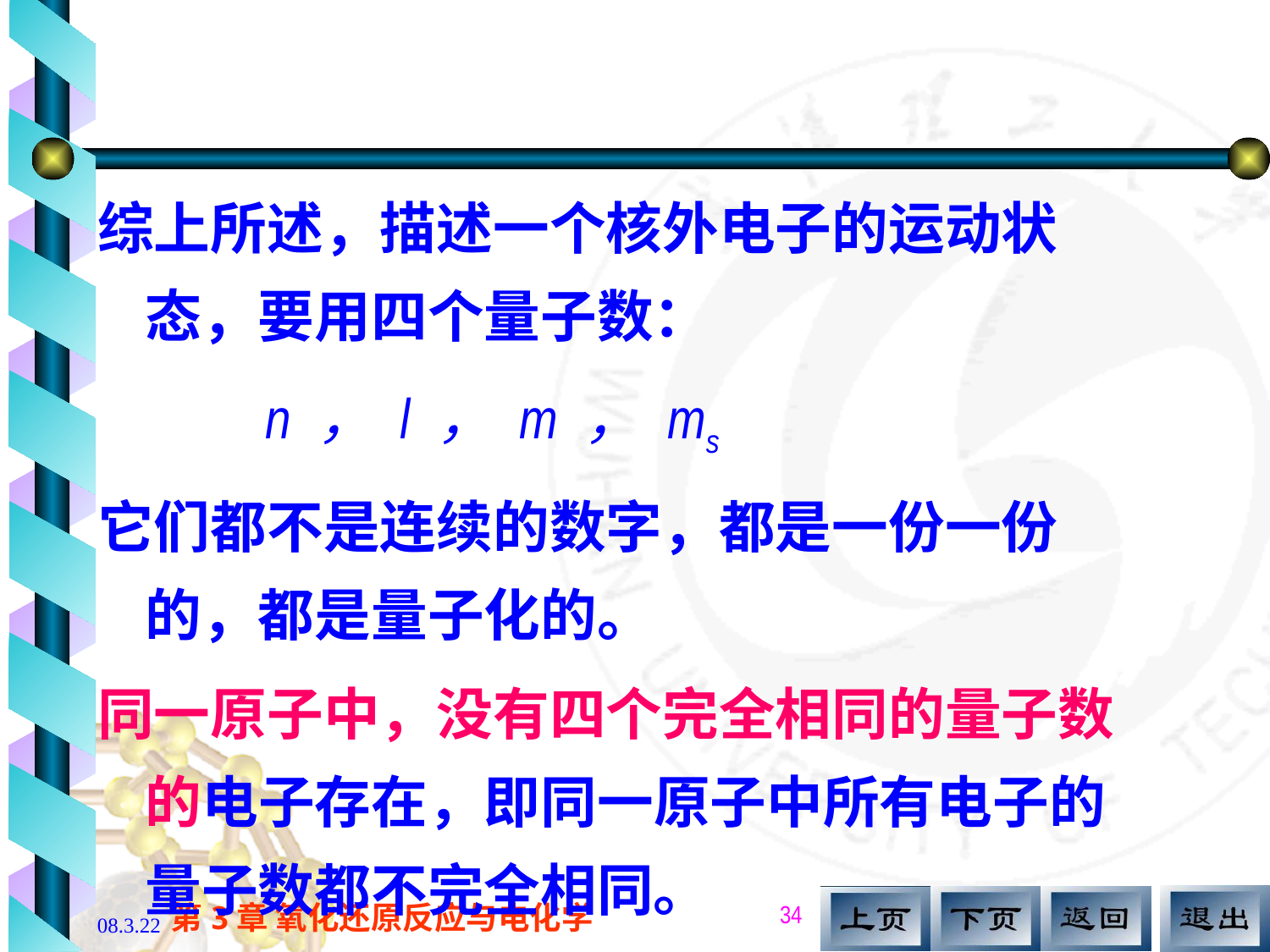

综上所述，描述一个核外电子的运动状态，要用四个量子数：
             n ， l ， m ， ms
它们都不是连续的数字，都是一份一份的，都是量子化的。
同一原子中，没有四个完全相同的量子数的电子存在，即同一原子中所有电子的量子数都不完全相同。
34